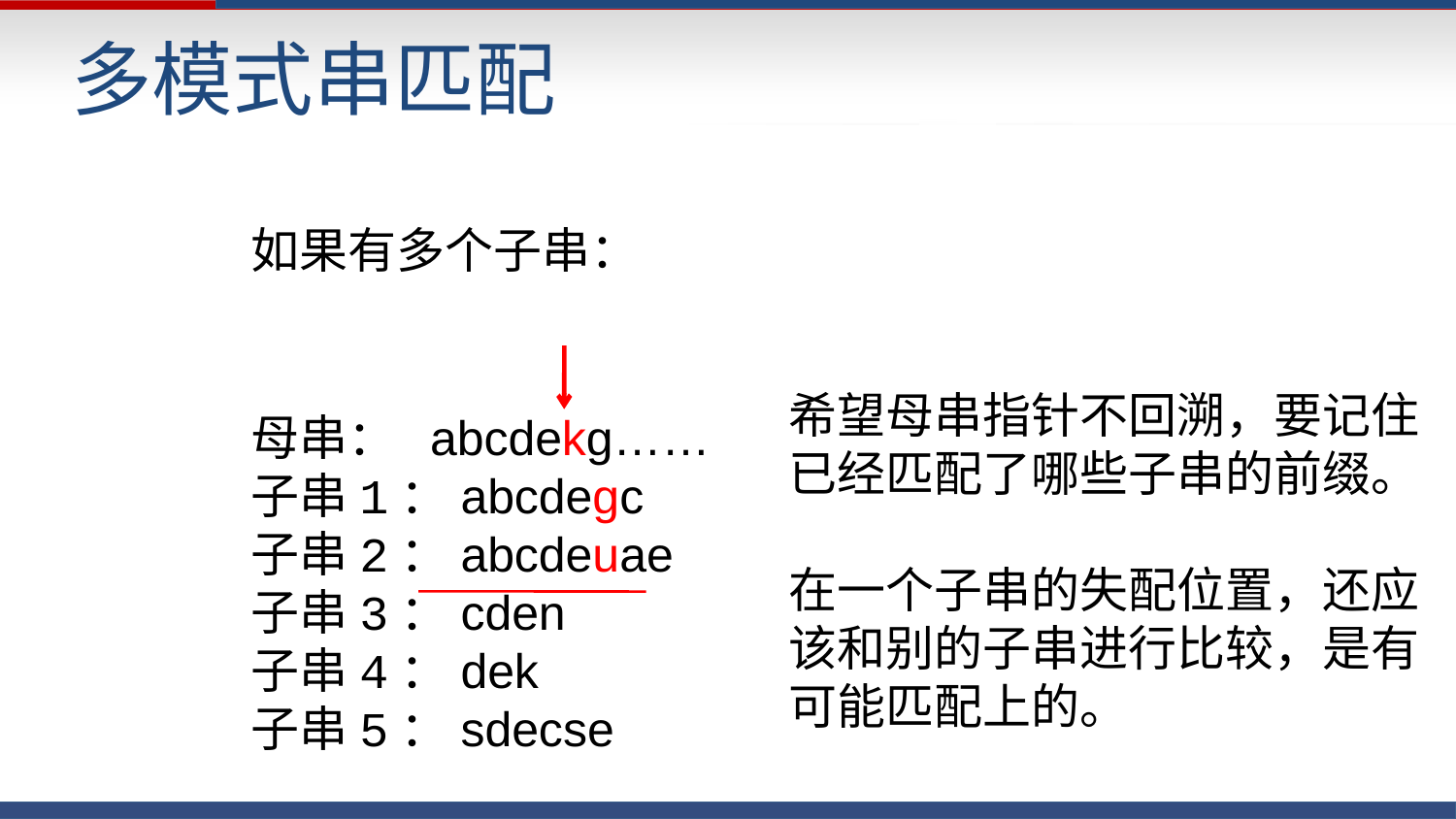

# 多模式串匹配

如果有多个子串：
希望母串指针不回溯，要记住已经匹配了哪些子串的前缀。

在一个子串的失配位置，还应该和别的子串进行比较，是有可能匹配上的。
母串：  abcdekg……
子串1：abcdegc
子串2：abcdeuae
子串3：cden
子串4：dek
子串5：sdecse